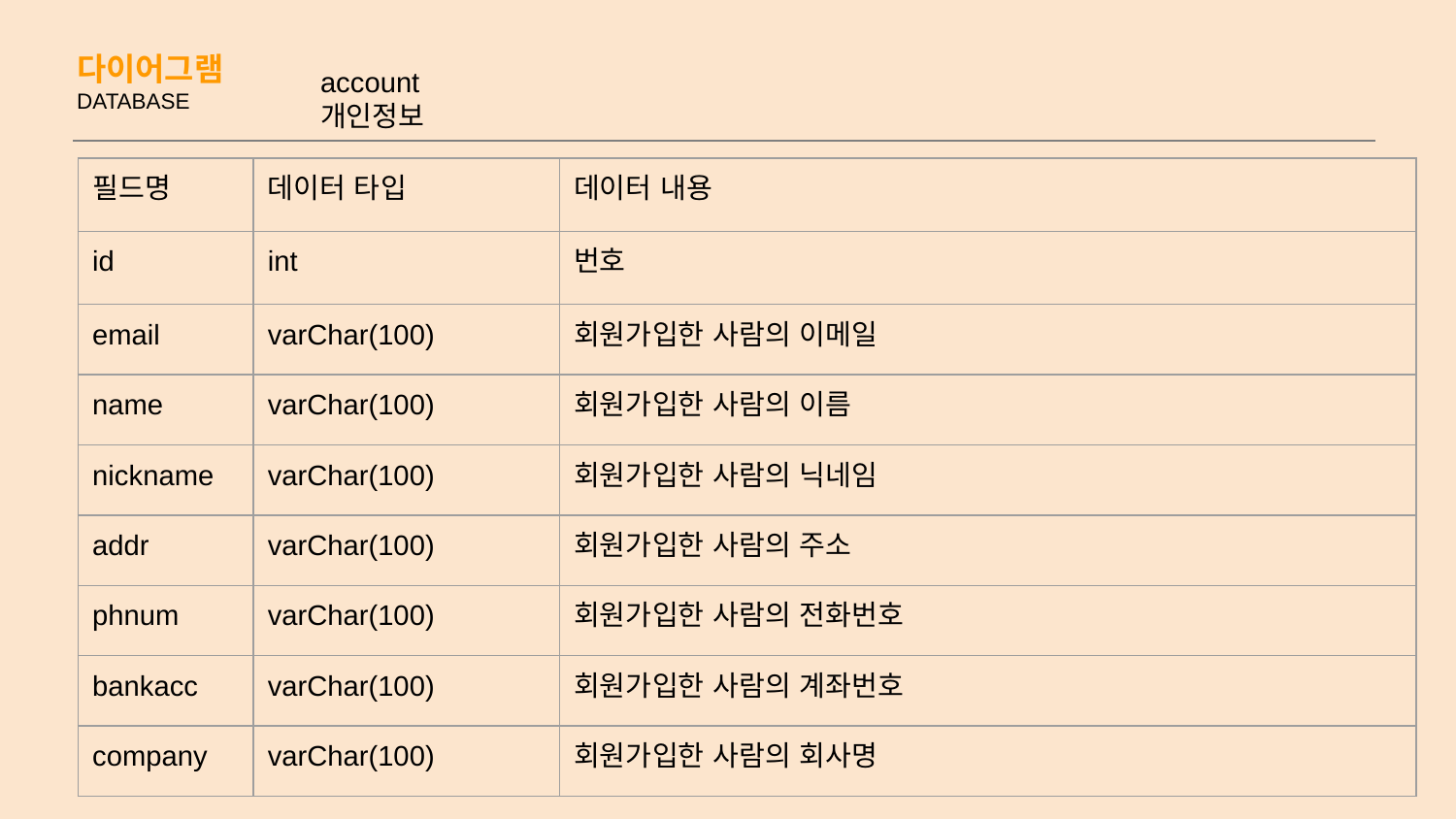

# 다이어그램
DATABASE

account
개인정보
| 필드명 | 데이터 타입 | 데이터 내용 |  |
| --- | --- | --- | --- |
| id | int | 번호 |  |
| email | varChar(100) | 회원가입한 사람의 이메일 |  |
| name | varChar(100) | 회원가입한 사람의 이름 |  |
| nickname | varChar(100) | 회원가입한 사람의 닉네임 |  |
| addr | varChar(100) | 회원가입한 사람의 주소 |  |
| phnum | varChar(100) | 회원가입한 사람의 전화번호 |  |
| bankacc | varChar(100) | 회원가입한 사람의 계좌번호 |  |
| company | varChar(100) | 회원가입한 사람의 회사명 |  |